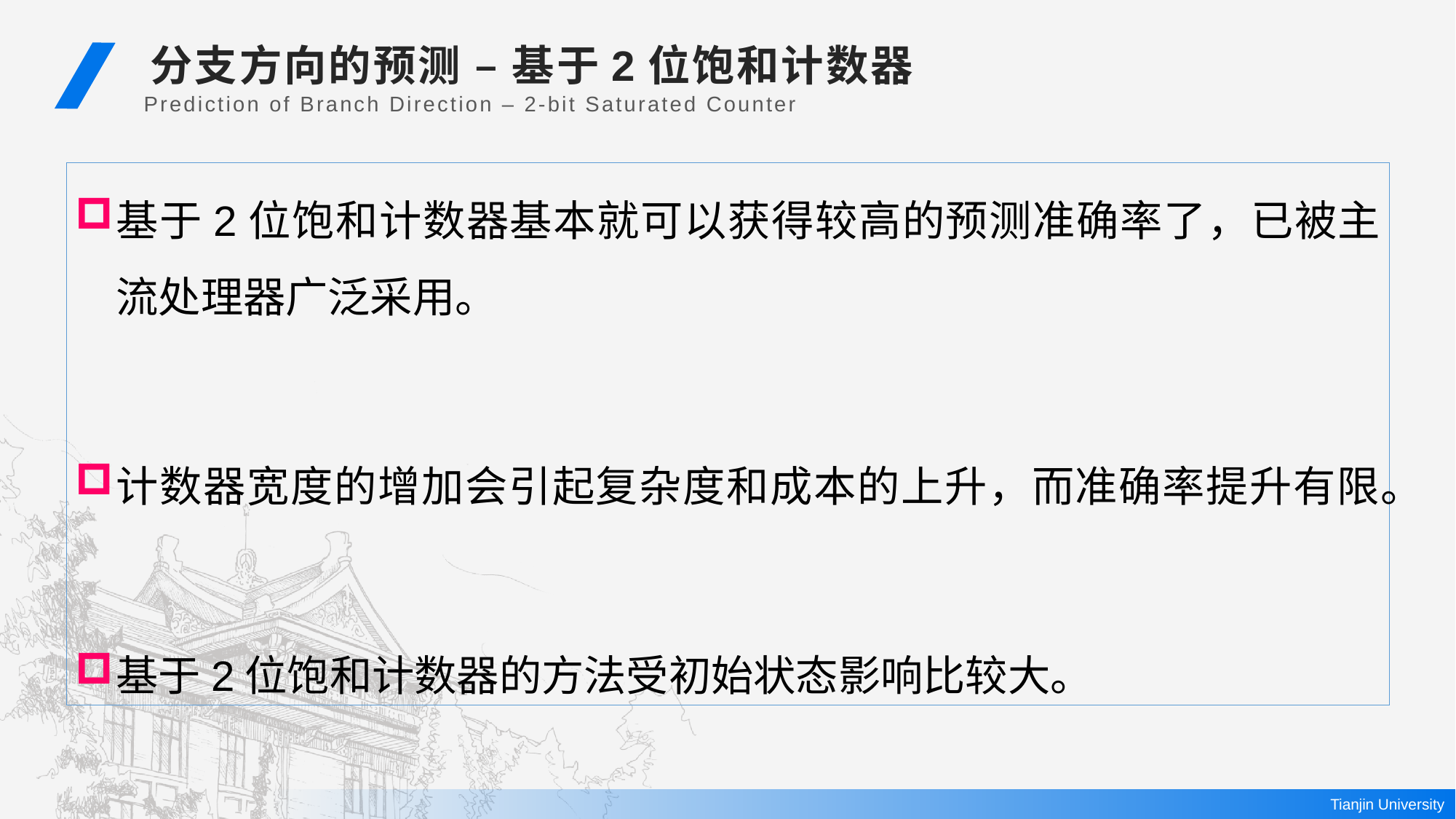

分支方向的预测 – 基于2位饱和计数器
Prediction of Branch Direction – 2-bit Saturated Counter
基于2位饱和计数器基本就可以获得较高的预测准确率了，已被主流处理器广泛采用。

计数器宽度的增加会引起复杂度和成本的上升，而准确率提升有限。

基于2位饱和计数器的方法受初始状态影响比较大。